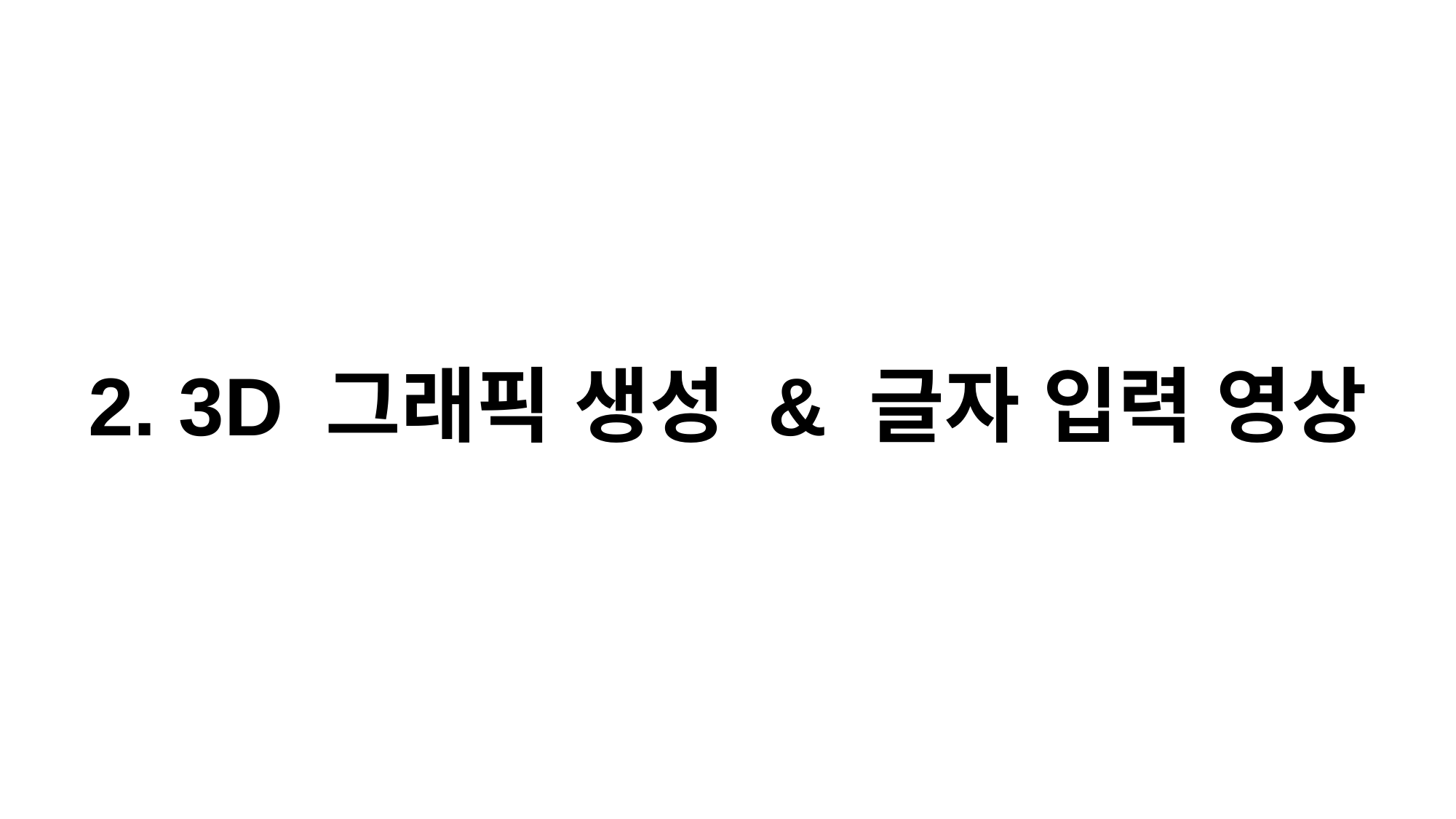

# 2. 3D 그래픽 생성 & 글자 입력 영상